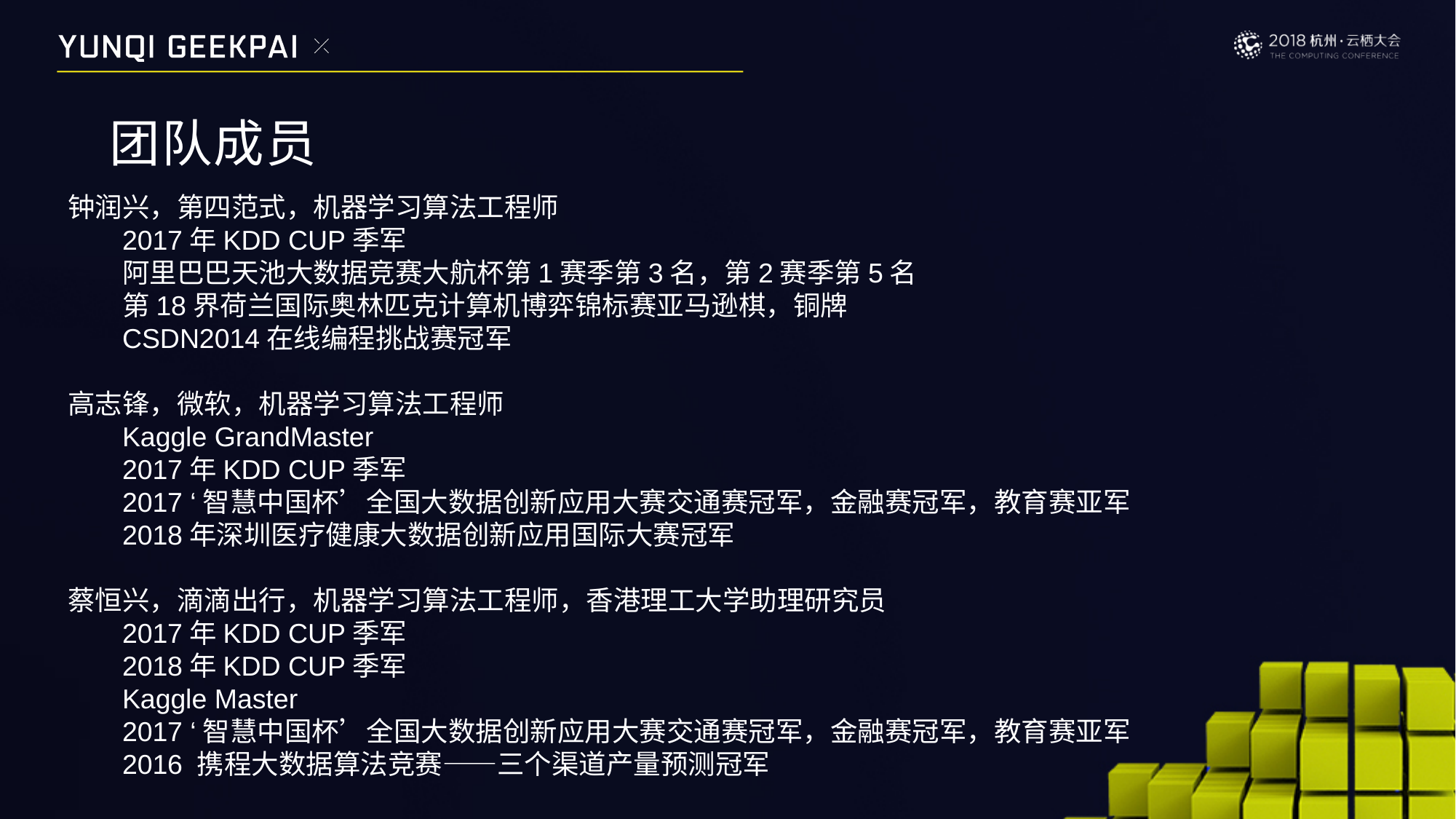

团队成员
钟润兴，第四范式，机器学习算法工程师
2017年KDD CUP季军
阿里巴巴天池大数据竞赛大航杯第1赛季第3名，第2赛季第5名
第18界荷兰国际奥林匹克计算机博弈锦标赛亚马逊棋，铜牌
CSDN2014在线编程挑战赛冠军

高志锋，微软，机器学习算法工程师
Kaggle GrandMaster
2017年KDD CUP季军
2017 ‘智慧中国杯’全国大数据创新应用大赛交通赛冠军，金融赛冠军，教育赛亚军
2018年深圳医疗健康大数据创新应用国际大赛冠军

蔡恒兴，滴滴出行，机器学习算法工程师，香港理工大学助理研究员
2017年KDD CUP季军
2018年KDD CUP季军
Kaggle Master
2017 ‘智慧中国杯’全国大数据创新应用大赛交通赛冠军，金融赛冠军，教育赛亚军
2016 携程大数据算法竞赛——三个渠道产量预测冠军